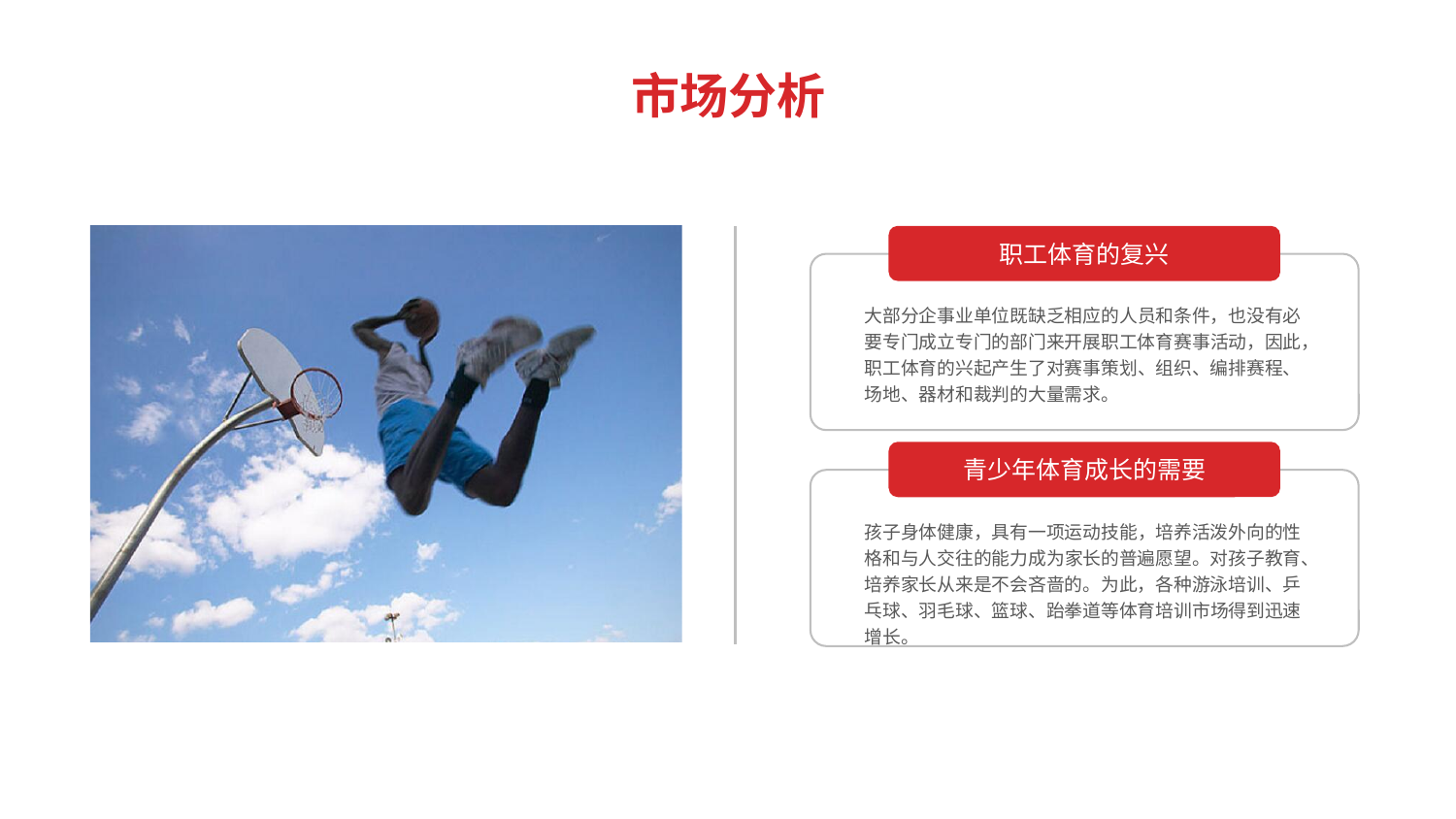

市场分析

职工体育的复兴

大部分企事业单位既缺乏相应的人员和条件，也没有必要专门成立专门的部门来开展职工体育赛事活动，因此，职工体育的兴起产生了对赛事策划、组织、编排赛程、场地、器材和裁判的大量需求。

青少年体育成长的需要

孩子身体健康，具有一项运动技能，培养活泼外向的性格和与人交往的能力成为家长的普遍愿望。对孩子教育、培养家长从来是不会吝啬的。为此，各种游泳培训、乒乓球、羽毛球、篮球、跆拳道等体育培训市场得到迅速增长。